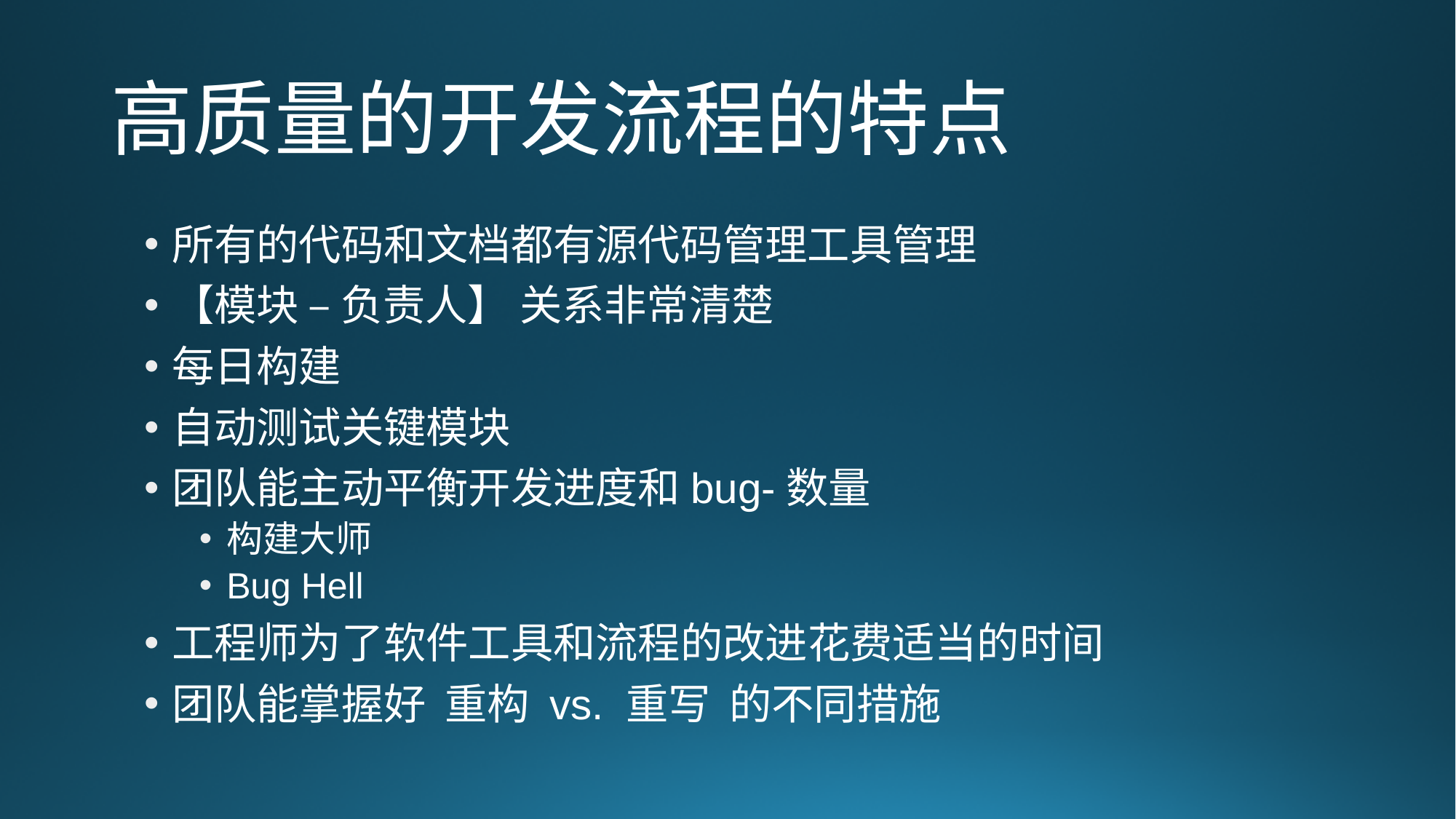

# 高质量的开发流程的特点
所有的代码和文档都有源代码管理工具管理
【模块 – 负责人】 关系非常清楚
每日构建
自动测试关键模块
团队能主动平衡开发进度和bug-数量
构建大师
Bug Hell
工程师为了软件工具和流程的改进花费适当的时间
团队能掌握好  重构 vs. 重写  的不同措施